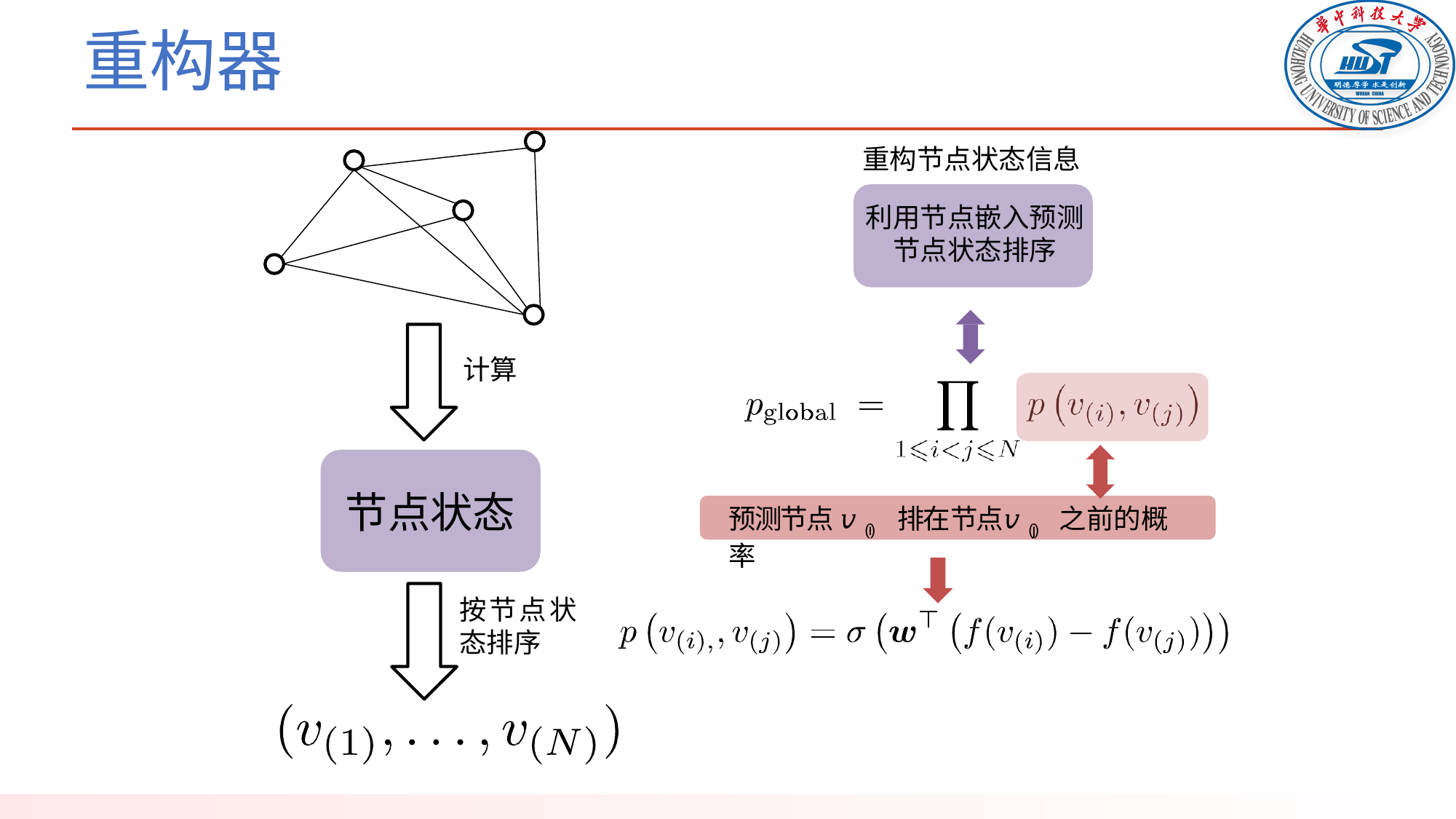

# 重构器

重构节点状态信息

利用节点嵌入预测节点状态排序

计算

节点状态

预测节点 𝑣(i)      排在节点𝑣(j)     之前的概率

按节点状态排序